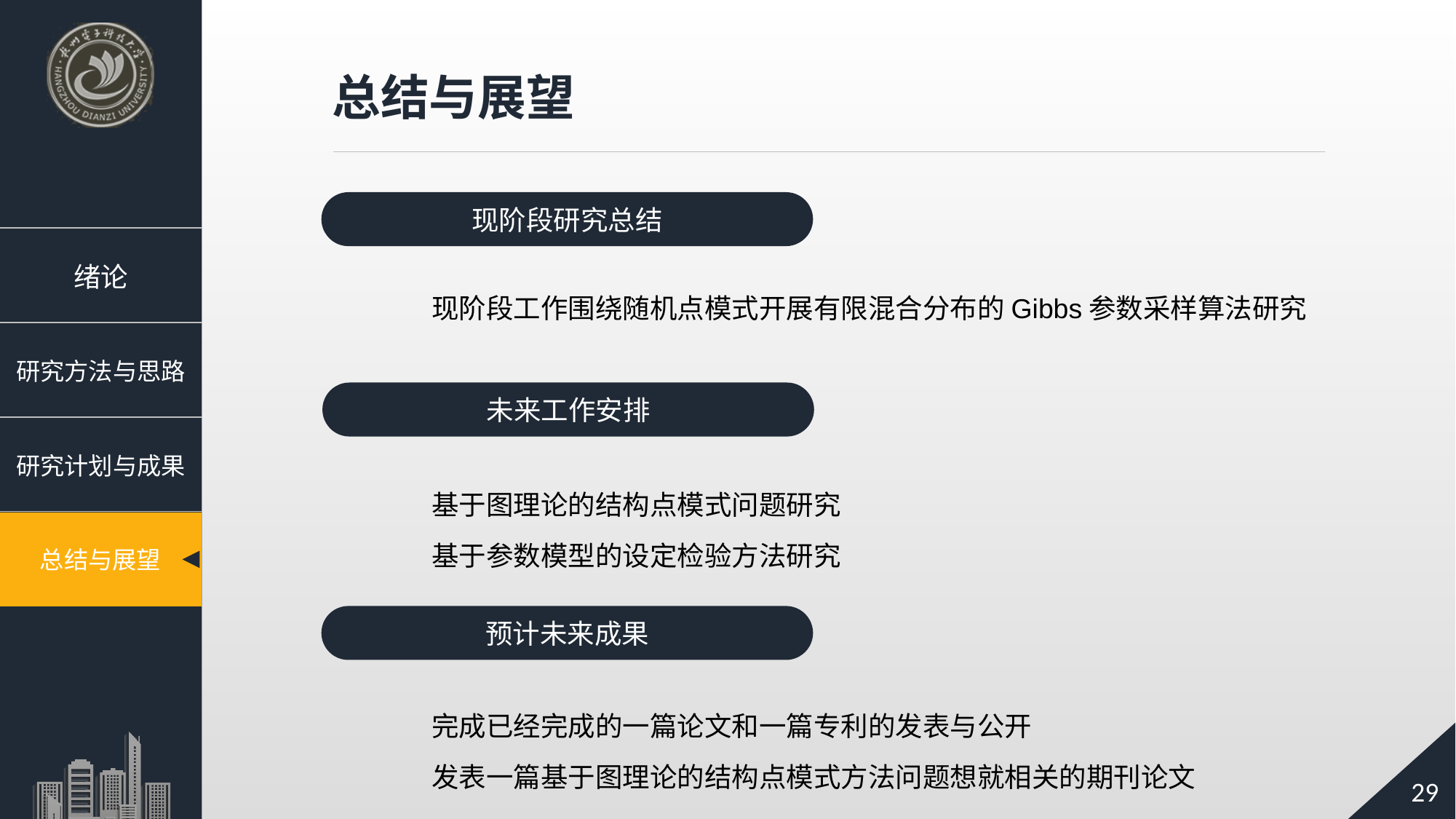

总结与展望
现阶段研究总结
现阶段工作围绕随机点模式开展有限混合分布的Gibbs参数采样算法研究

未来工作安排
基于图理论的结构点模式问题研究
基于参数模型的设定检验方法研究
预计未来成果
完成已经完成的一篇论文和一篇专利的发表与公开
发表一篇基于图理论的结构点模式方法问题想就相关的期刊论文